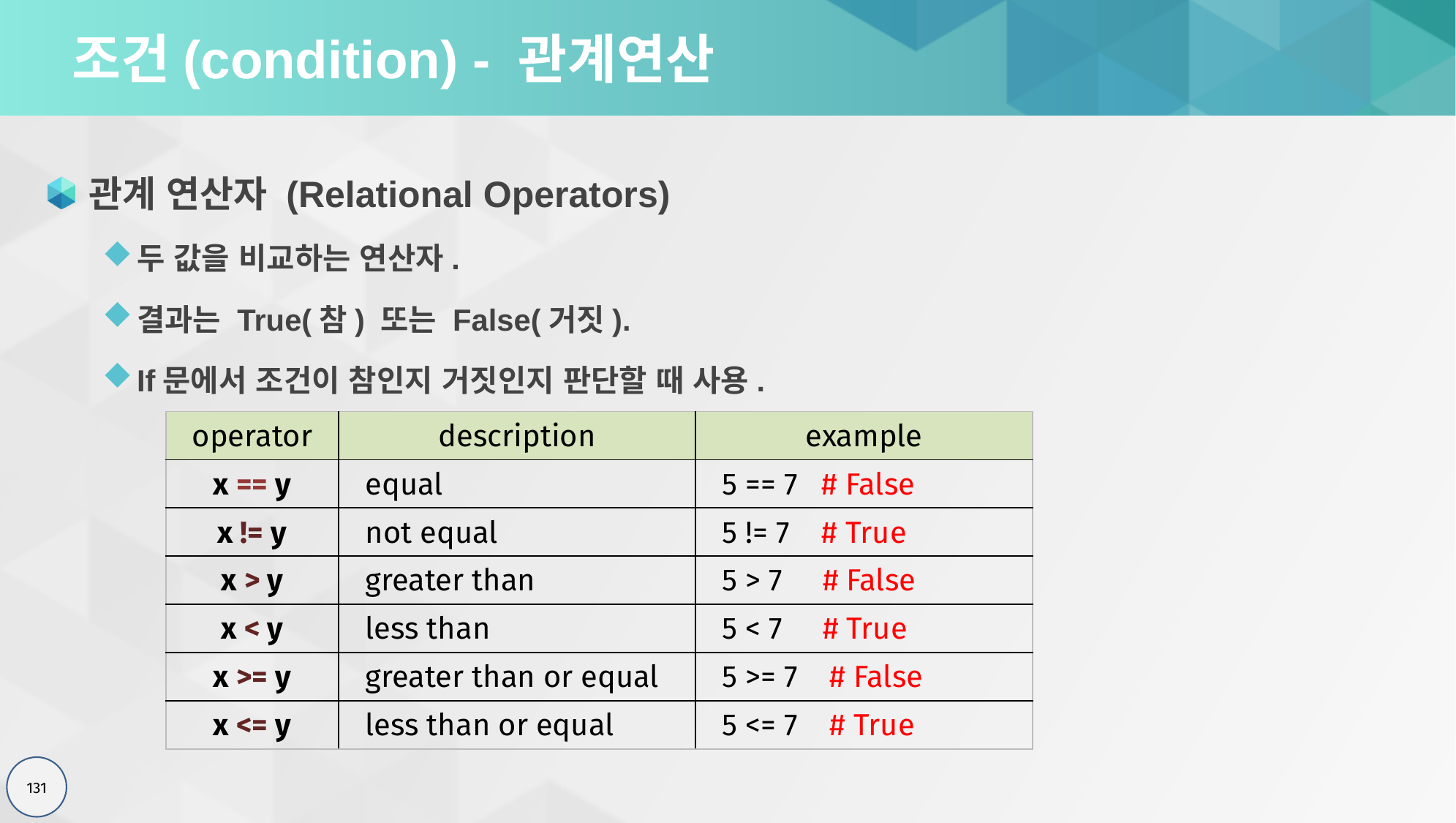

# 조건(condition) - 관계연산
관계 연산자 (Relational Operators)
두 값을 비교하는 연산자.
결과는 True(참) 또는 False(거짓).
If문에서 조건이 참인지 거짓인지 판단할 때 사용.

| operator | description | example |
| --- | --- | --- |
| x == y | equal | 5 == 7 # False |
| x != y | not equal | 5 != 7 # True |
| x > y | greater than | 5 > 7 # False |
| x < y | less than | 5 < 7 # True |
| x >= y | greater than or equal | 5 >= 7 # False |
| x <= y | less than or equal | 5 <= 7 # True |